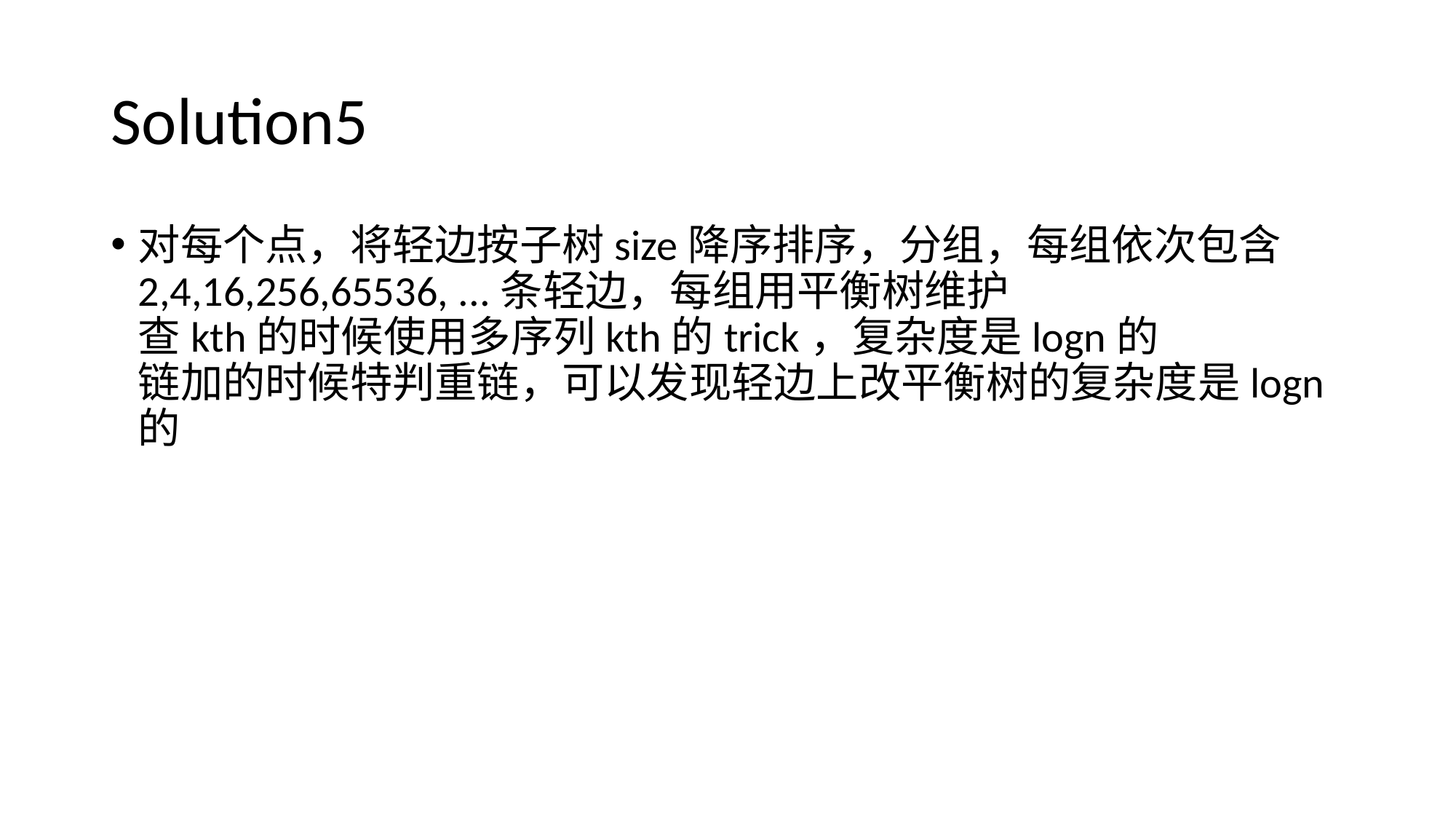

# Solution5
对每个点，将轻边按子树size降序排序，分组，每组依次包含2,4,16,256,65536, ...条轻边，每组用平衡树维护
查kth的时候使用多序列kth的trick，复杂度是logn的
链加的时候特判重链，可以发现轻边上改平衡树的复杂度是logn的